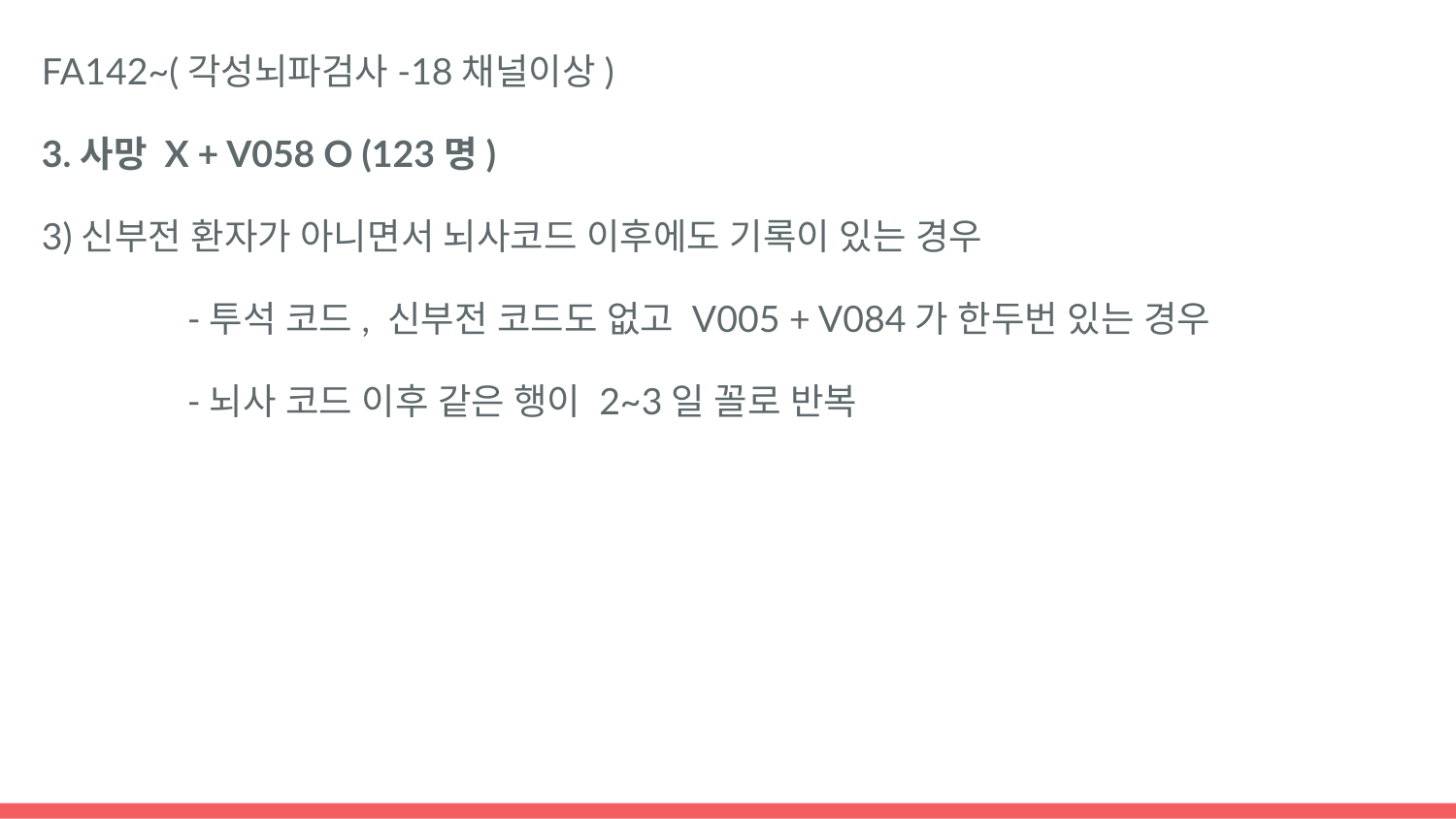

FA142~(각성뇌파검사-18채널이상)
3.사망 X + V058 O (123명)
3)신부전 환자가 아니면서 뇌사코드 이후에도 기록이 있는 경우
	-투석 코드, 신부전 코드도 없고 V005 + V084가 한두번 있는 경우
	-뇌사 코드 이후 같은 행이 2~3일 꼴로 반복